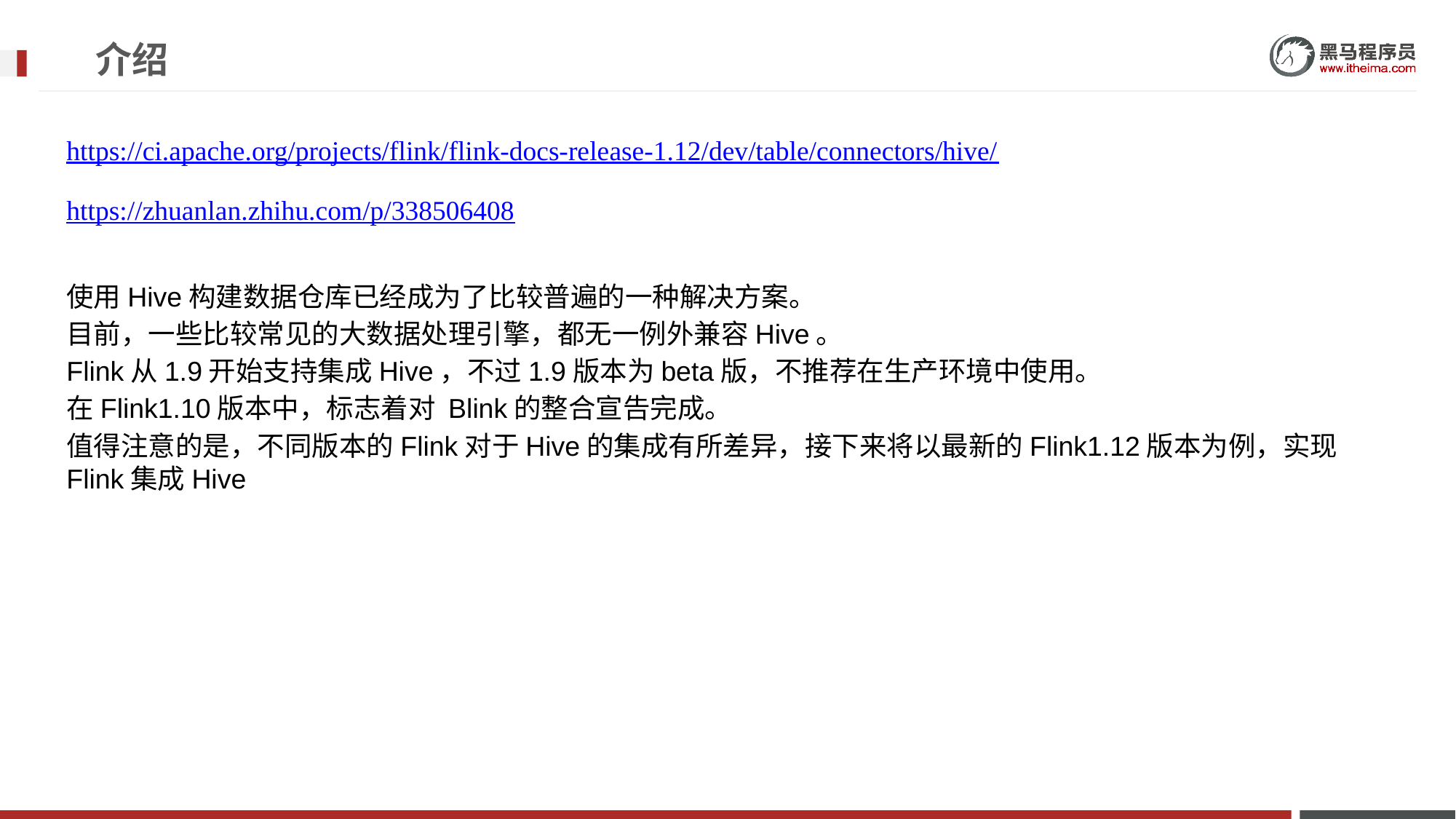

# 介绍
https://ci.apache.org/projects/flink/flink-docs-release-1.12/dev/table/connectors/hive/
https://zhuanlan.zhihu.com/p/338506408

使用Hive构建数据仓库已经成为了比较普遍的一种解决方案。
目前，一些比较常见的大数据处理引擎，都无一例外兼容Hive。
Flink从1.9开始支持集成Hive，不过1.9版本为beta版，不推荐在生产环境中使用。
在Flink1.10版本中，标志着对 Blink的整合宣告完成。
值得注意的是，不同版本的Flink对于Hive的集成有所差异，接下来将以最新的Flink1.12版本为例，实现Flink集成Hive